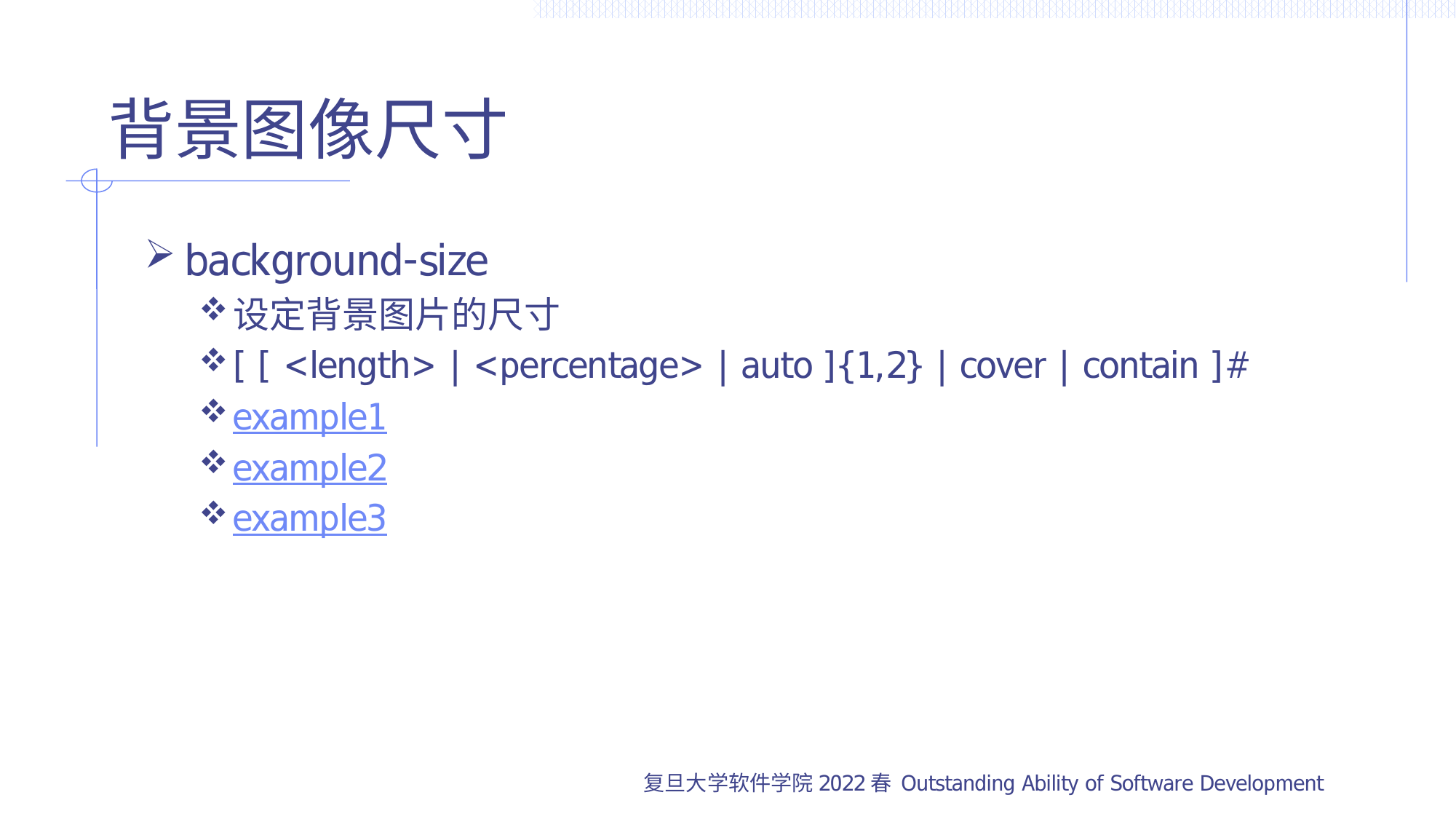

# 背景图像尺寸
background-size
设定背景图片的尺寸
[ [ <length> | <percentage> | auto ]{1,2} | cover | contain ]#
example1
example2
example3